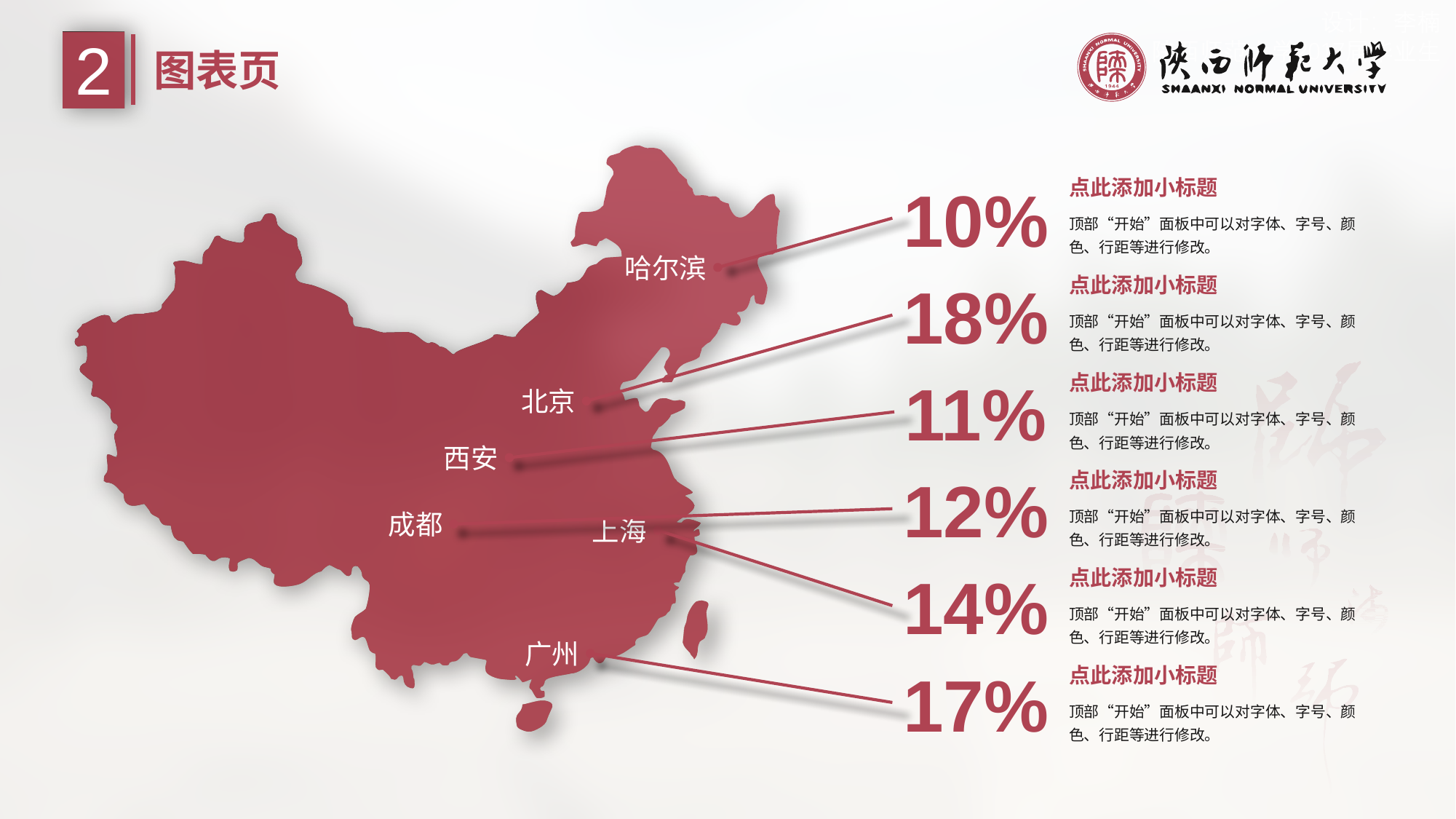

2
图表页

点此添加小标题
10%
顶部“开始”面板中可以对字体、字号、颜色、行距等进行修改。
哈尔滨
18%
点此添加小标题
顶部“开始”面板中可以对字体、字号、颜色、行距等进行修改。
11%
点此添加小标题
北京
顶部“开始”面板中可以对字体、字号、颜色、行距等进行修改。
西安
12%
点此添加小标题
顶部“开始”面板中可以对字体、字号、颜色、行距等进行修改。
成都
上海
14%
点此添加小标题
顶部“开始”面板中可以对字体、字号、颜色、行距等进行修改。
广州
17%
点此添加小标题
顶部“开始”面板中可以对字体、字号、颜色、行距等进行修改。